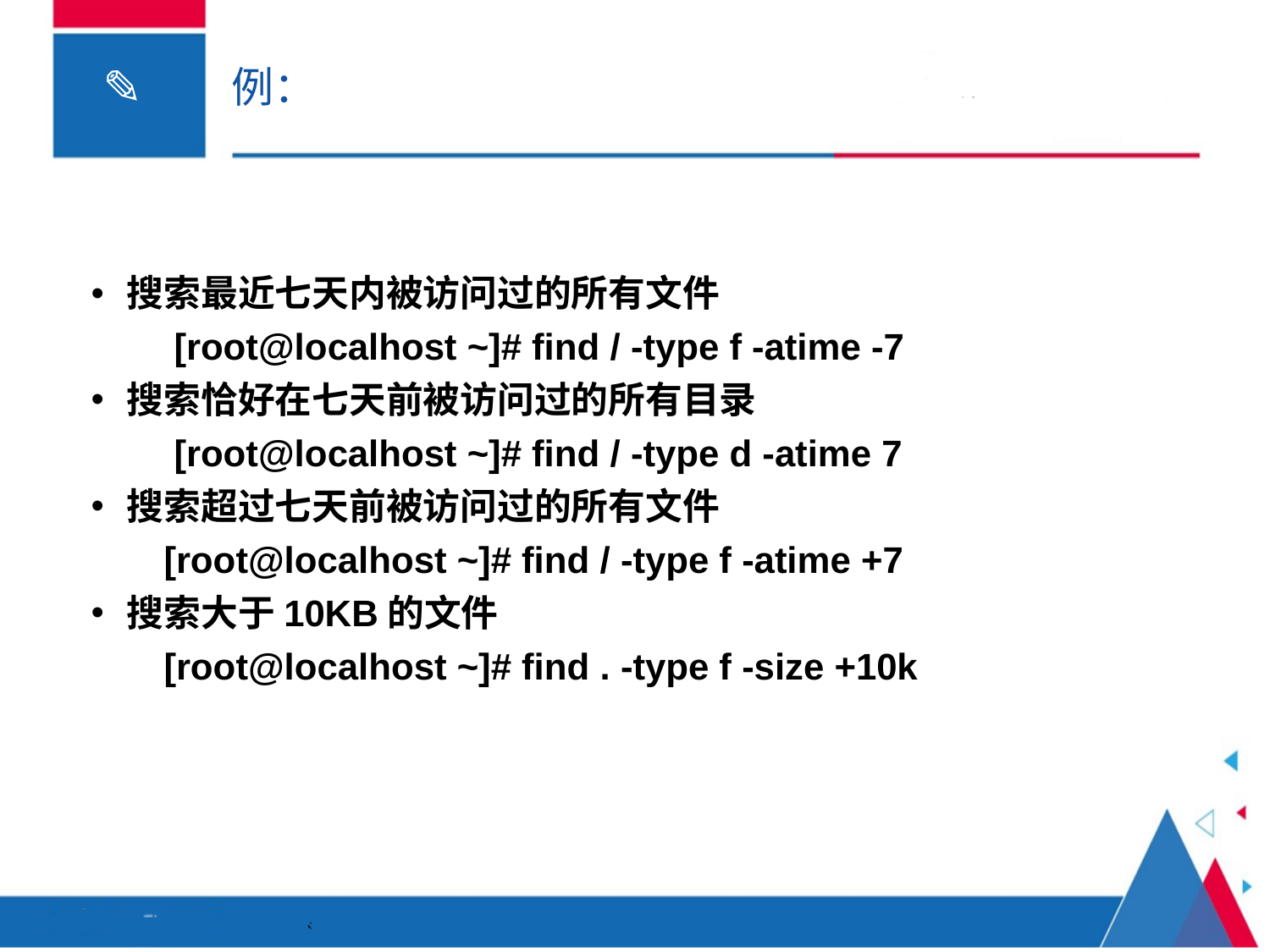

# 例：
搜索最近七天内被访问过的所有文件
        [root@localhost ~]# find / -type f -atime -7
搜索恰好在七天前被访问过的所有目录
        [root@localhost ~]# find / -type d -atime 7
搜索超过七天前被访问过的所有文件
       [root@localhost ~]# find / -type f -atime +7
搜索大于10KB的文件
       [root@localhost ~]# find . -type f -size +10k